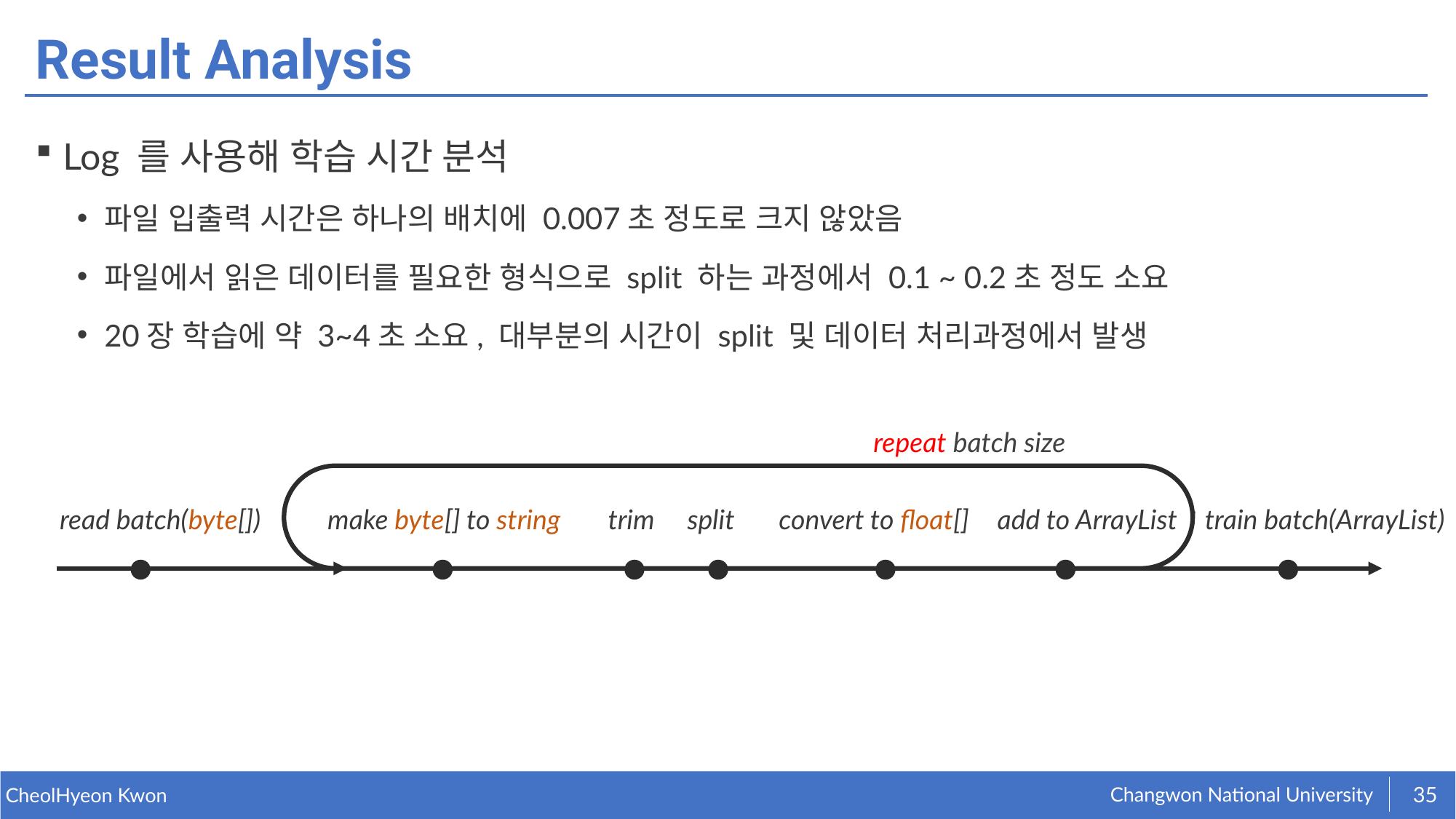

# Result Analysis
Log 를 사용해 학습 시간 분석
파일 입출력 시간은 하나의 배치에 0.007초 정도로 크지 않았음
파일에서 읽은 데이터를 필요한 형식으로 split 하는 과정에서 0.1 ~ 0.2초 정도 소요
20장 학습에 약 3~4초 소요, 대부분의 시간이 split 및 데이터 처리과정에서 발생

repeat batch size

read batch(byte[])
make byte[] to string
trim
split
convert to float[]
add to ArrayList
train batch(ArrayList)

35